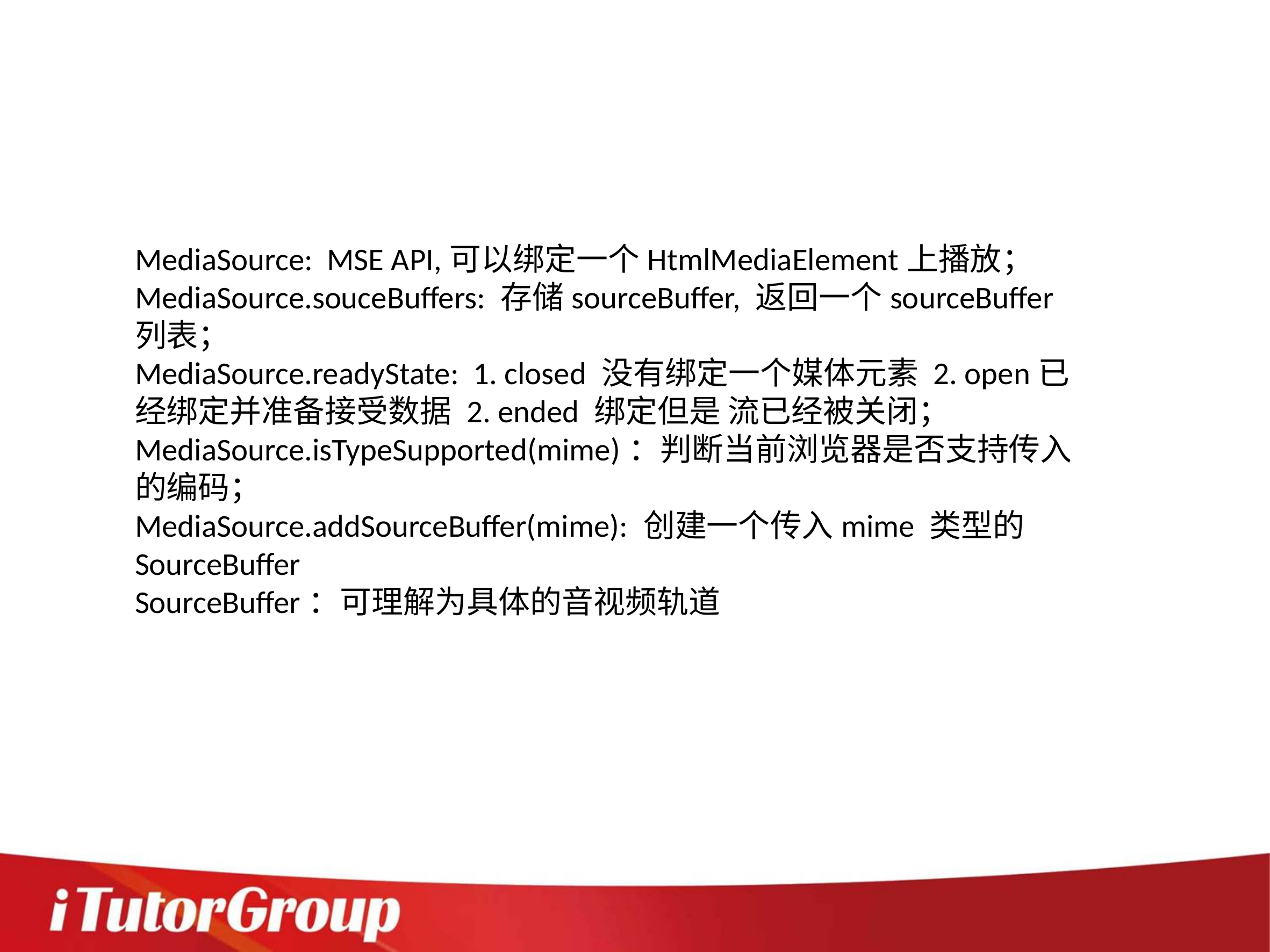

MediaSource:  MSE API,可以绑定一个HtmlMediaElement上播放；
MediaSource.souceBuffers: 存储sourceBuffer, 返回一个sourceBuffer 列表；
MediaSource.readyState:  1. closed 没有绑定一个媒体元素 2. open已经绑定并准备接受数据 2. ended 绑定但是 流已经被关闭；
MediaSource.isTypeSupported(mime)：判断当前浏览器是否支持传入的编码；
MediaSource.addSourceBuffer(mime): 创建一个传入mime 类型的SourceBuffer
SourceBuffer：可理解为具体的音视频轨道